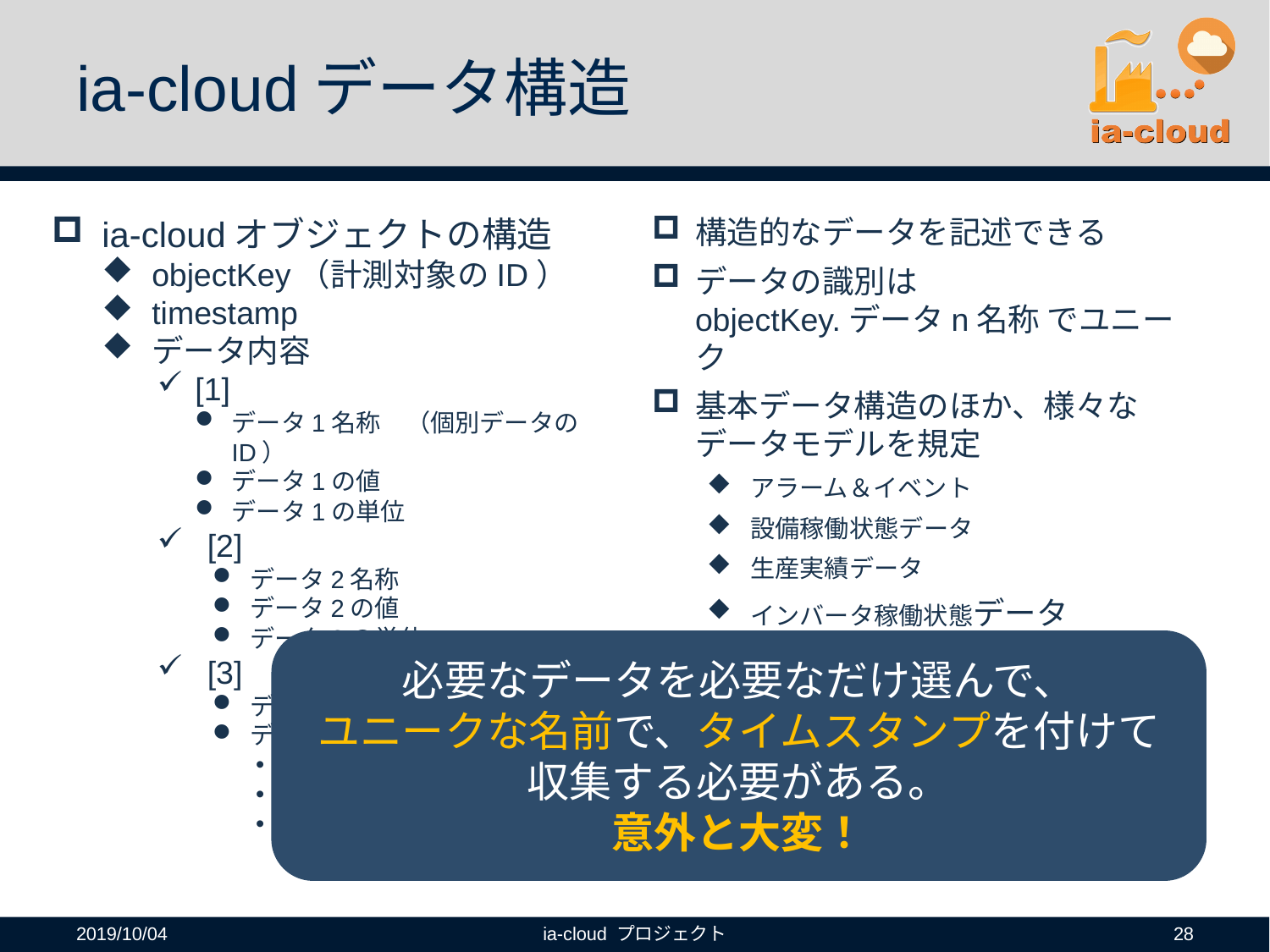

# ia-cloudデータ構造
ia-cloudオブジェクトの構造
objectKey（計測対象のID）
timestamp
データ内容
[1]
データ1名称　（個別データのID）
データ1の値
データ1の単位
[2]
データ2名称
データ2の値
データ2の単位
[3]
データ3名称
データ3の値
データ3.1の名称
データ3.1の値
データ3.1の単位
構造的なデータを記述できる
データの識別は
objectKey.データn名称 でユニーク
基本データ構造のほか、様々なデータモデルを規定
アラーム＆イベント
設備稼働状態データ
生産実績データ
インバータ稼働状態データ
温度調節計データ
PLCデータ
等々
必要なデータを必要なだけ選んで、
ユニークな名前で、タイムスタンプを付けて
収集する必要がある。
意外と大変！
2019/10/04
ia-cloud プロジェクト
28